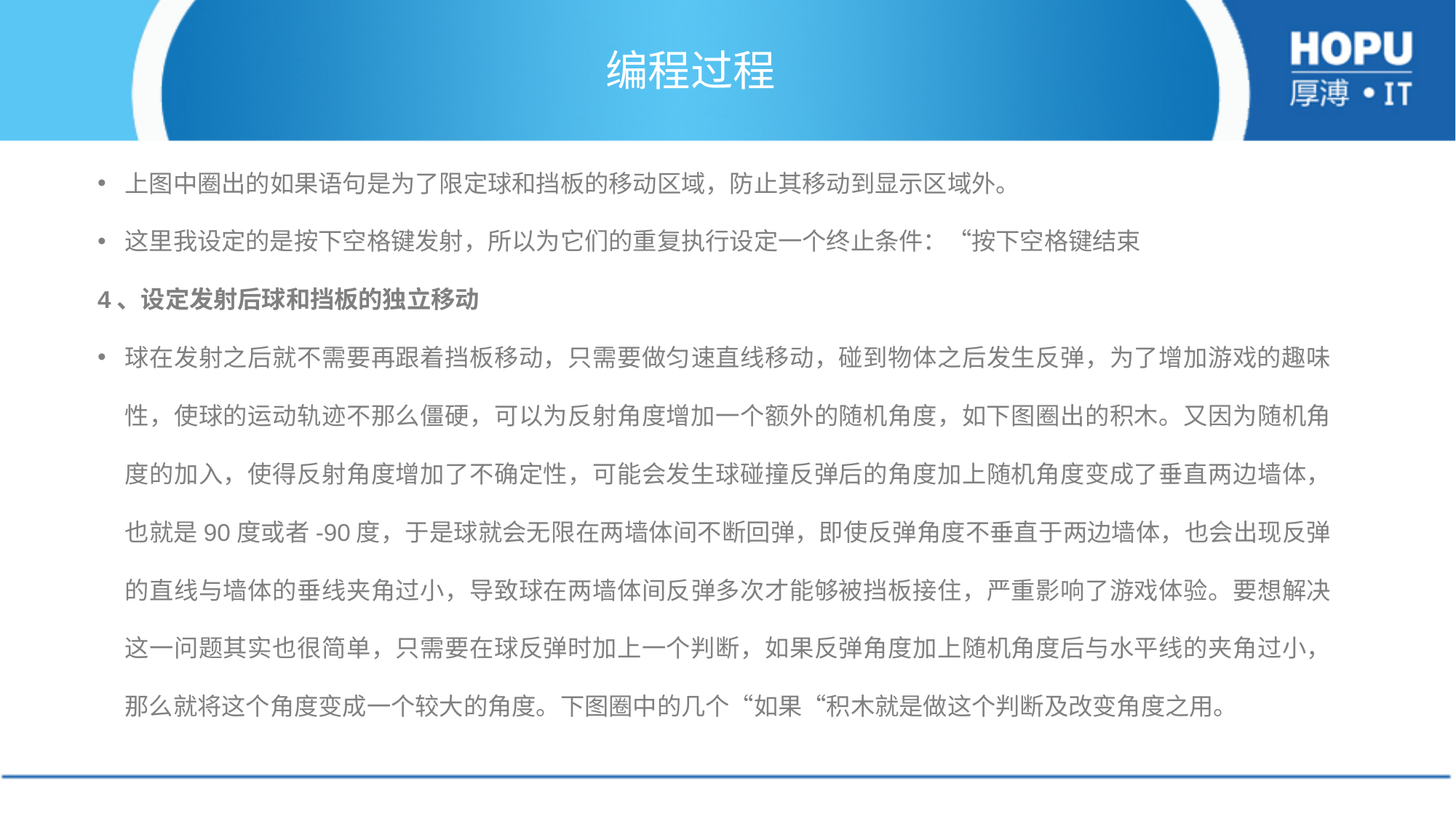

# 编程过程
上图中圈出的如果语句是为了限定球和挡板的移动区域，防止其移动到显示区域外。
这里我设定的是按下空格键发射，所以为它们的重复执行设定一个终止条件：“按下空格键结束
4、设定发射后球和挡板的独立移动
球在发射之后就不需要再跟着挡板移动，只需要做匀速直线移动，碰到物体之后发生反弹，为了增加游戏的趣味性，使球的运动轨迹不那么僵硬，可以为反射角度增加一个额外的随机角度，如下图圈出的积木。又因为随机角度的加入，使得反射角度增加了不确定性，可能会发生球碰撞反弹后的角度加上随机角度变成了垂直两边墙体，也就是90度或者-90度，于是球就会无限在两墙体间不断回弹，即使反弹角度不垂直于两边墙体，也会出现反弹的直线与墙体的垂线夹角过小，导致球在两墙体间反弹多次才能够被挡板接住，严重影响了游戏体验。要想解决这一问题其实也很简单，只需要在球反弹时加上一个判断，如果反弹角度加上随机角度后与水平线的夹角过小，那么就将这个角度变成一个较大的角度。下图圈中的几个“如果“积木就是做这个判断及改变角度之用。